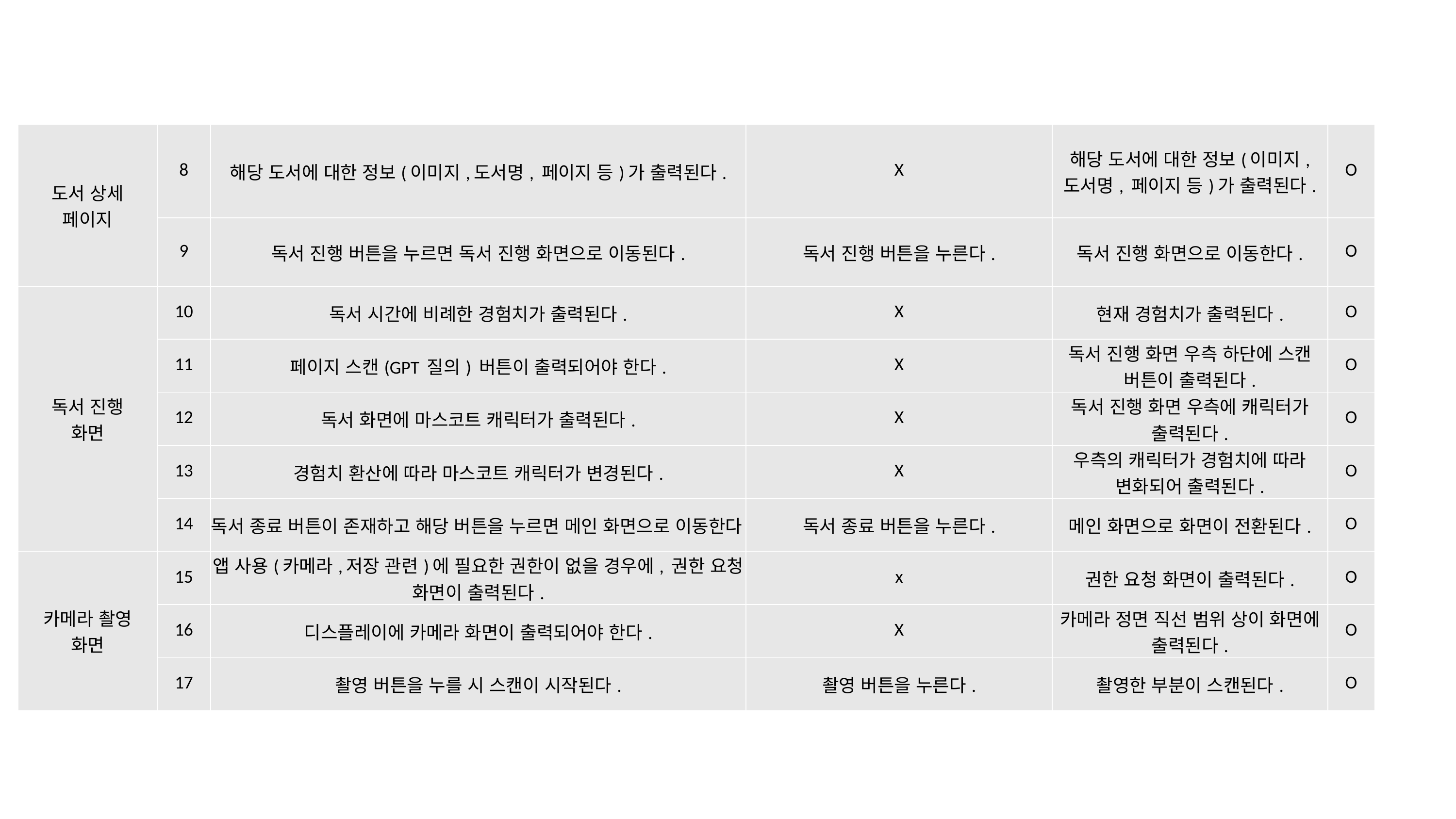

| 도서 상세 페이지 | 8 | 해당 도서에 대한 정보(이미지,도서명, 페이지 등)가 출력된다. | X | 해당 도서에 대한 정보(이미지, 도서명, 페이지 등)가 출력된다. | O |
| --- | --- | --- | --- | --- | --- |
|  | 9 | 독서 진행 버튼을 누르면 독서 진행 화면으로 이동된다. | 독서 진행 버튼을 누른다. | 독서 진행 화면으로 이동한다. | O |
| 독서 진행 화면 | 10 | 독서 시간에 비례한 경험치가 출력된다. | X | 현재 경험치가 출력된다. | O |
|  | 11 | 페이지 스캔(GPT 질의) 버튼이 출력되어야 한다. | X | 독서 진행 화면 우측 하단에 스캔 버튼이 출력된다. | O |
|  | 12 | 독서 화면에 마스코트 캐릭터가 출력된다. | X | 독서 진행 화면 우측에 캐릭터가 출력된다. | O |
|  | 13 | 경험치 환산에 따라 마스코트 캐릭터가 변경된다. | X | 우측의 캐릭터가 경험치에 따라 변화되어 출력된다. | O |
|  | 14 | 독서 종료 버튼이 존재하고 해당 버튼을 누르면 메인 화면으로 이동한다. | 독서 종료 버튼을 누른다. | 메인 화면으로 화면이 전환된다. | O |
| 카메라 촬영 화면 | 15 | 앱 사용(카메라,저장 관련)에 필요한 권한이 없을 경우에, 권한 요청 화면이 출력된다. | x | 권한 요청 화면이 출력된다. | O |
|  | 16 | 디스플레이에 카메라 화면이 출력되어야 한다. | X | 카메라 정면 직선 범위 상이 화면에 출력된다. | O |
|  | 17 | 촬영 버튼을 누를 시 스캔이 시작된다. | 촬영 버튼을 누른다. | 촬영한 부분이 스캔된다. | O |